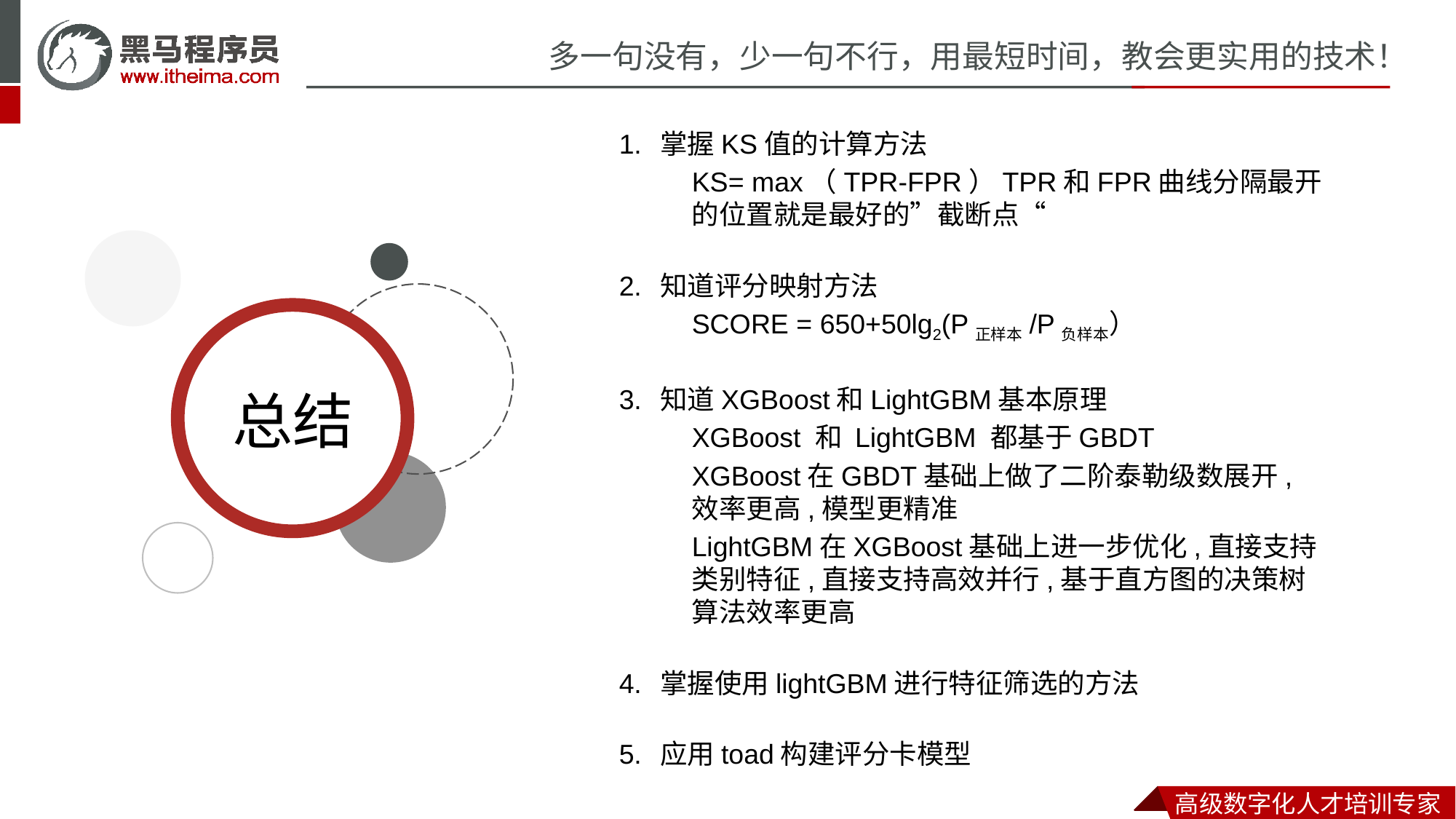

掌握KS值的计算方法
KS= max（TPR-FPR）TPR和FPR曲线分隔最开的位置就是最好的”截断点“
知道评分映射方法
SCORE = 650+50lg2(P正样本/P负样本）
知道XGBoost和LightGBM基本原理
XGBoost 和 LightGBM 都基于GBDT
XGBoost在GBDT基础上做了二阶泰勒级数展开,效率更高,模型更精准
LightGBM在XGBoost基础上进一步优化,直接支持类别特征,直接支持高效并行,基于直方图的决策树算法效率更高
掌握使用lightGBM进行特征筛选的方法
应用toad构建评分卡模型